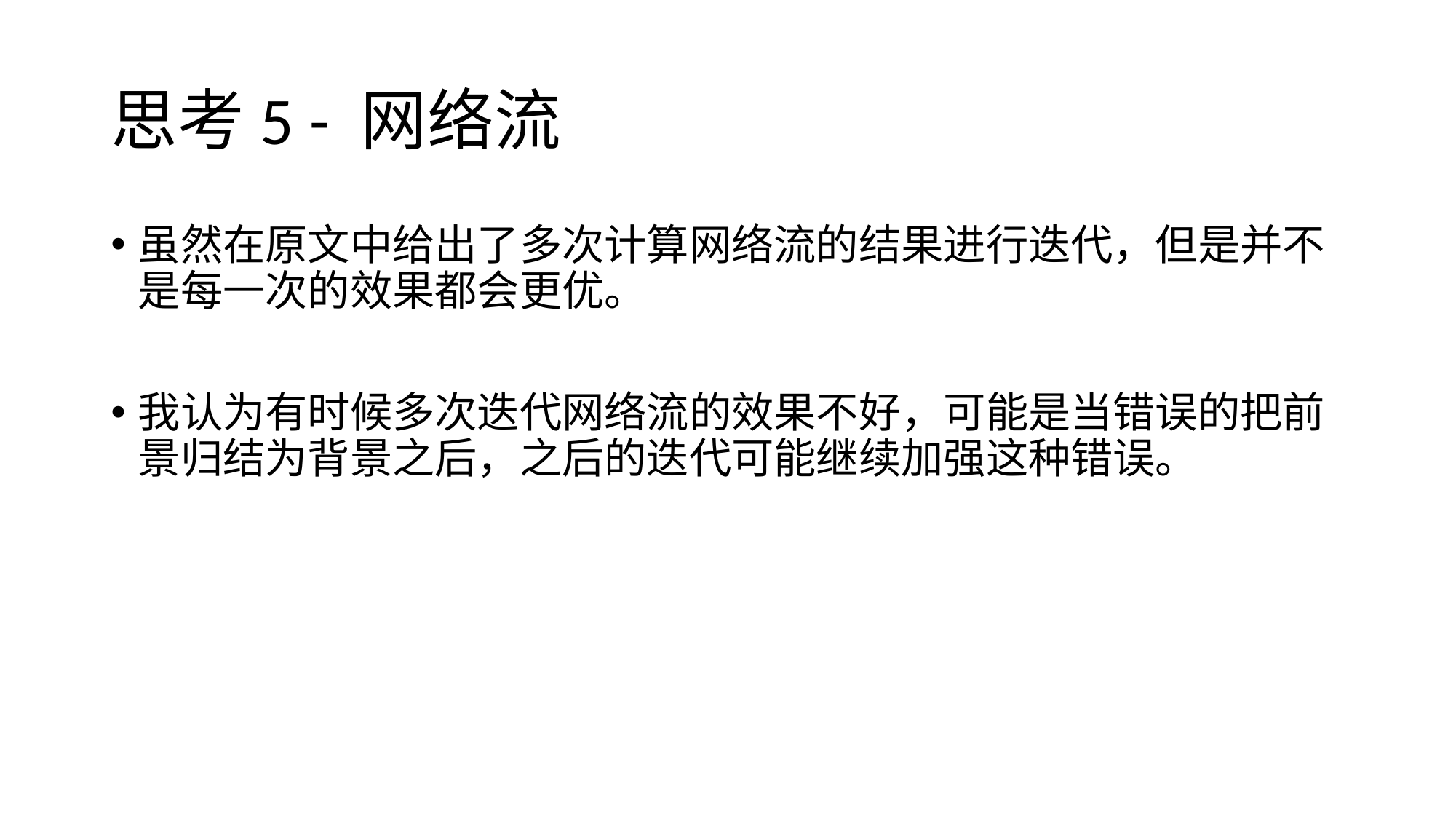

# 思考5 - 网络流
虽然在原文中给出了多次计算网络流的结果进行迭代，但是并不是每一次的效果都会更优。

我认为有时候多次迭代网络流的效果不好，可能是当错误的把前景归结为背景之后，之后的迭代可能继续加强这种错误。